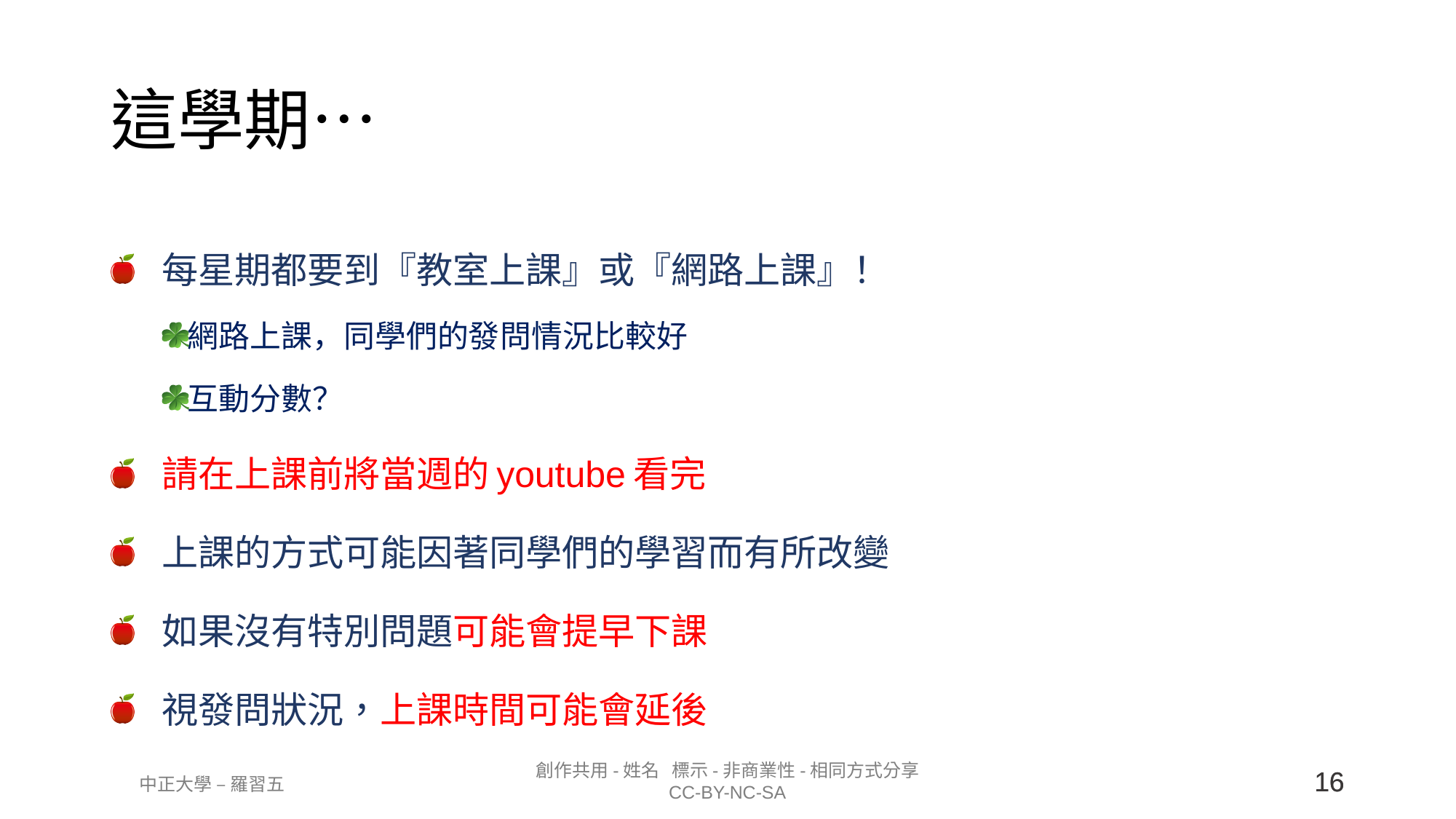

# 這學期…
每星期都要到『教室上課』或『網路上課』！
網路上課，同學們的發問情況比較好
互動分數？
請在上課前將當週的youtube看完
上課的方式可能因著同學們的學習而有所改變
如果沒有特別問題可能會提早下課
視發問狀況，上課時間可能會延後